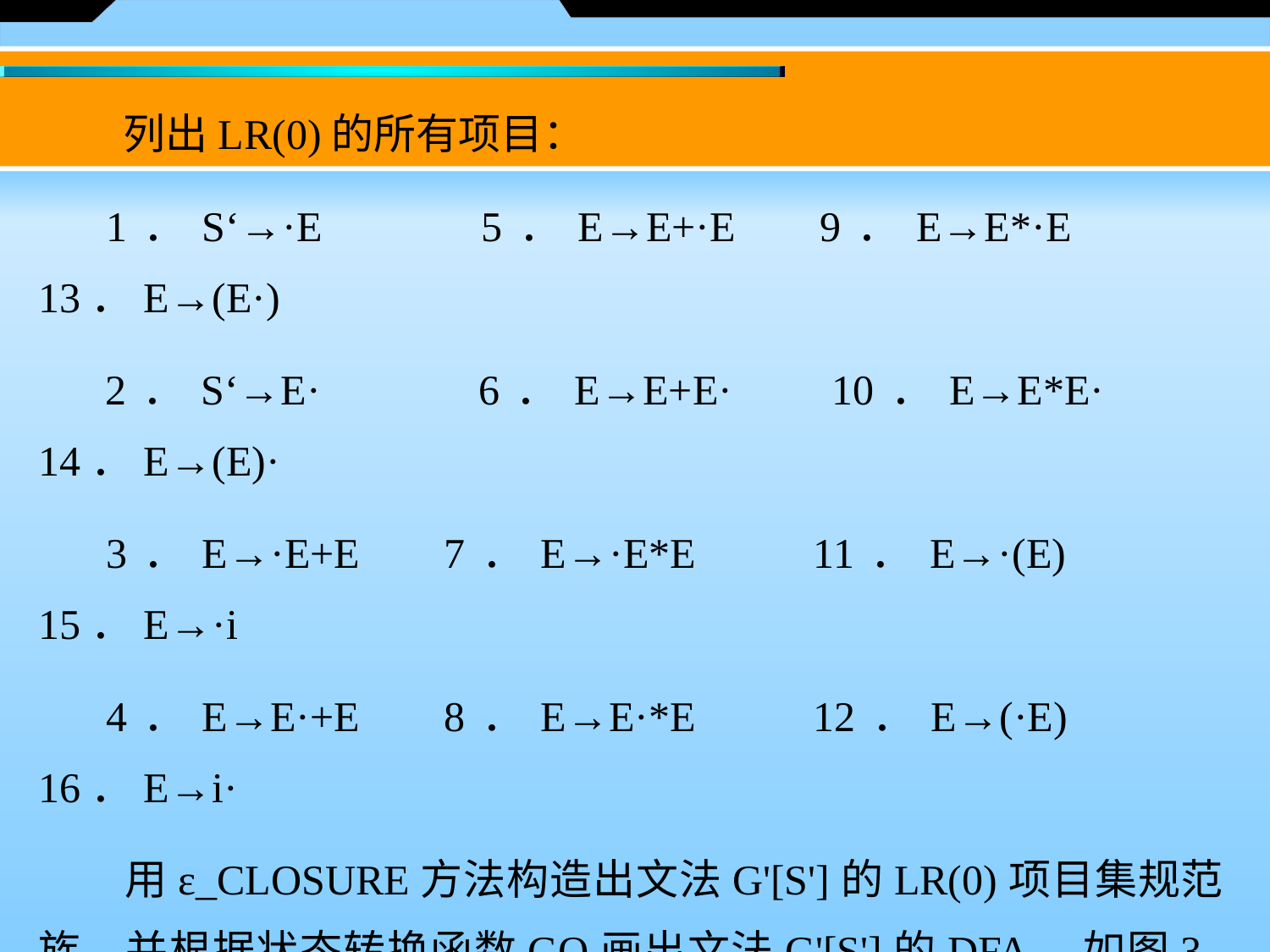

列出LR(0)的所有项目：
    1．S‘→·E     　5．E→E+·E     9．E→E*·E     	13．E→(E·)
    2．S‘→E·     　6．E→E+E·      10．E→E*E·     	14．E→(E)·
    3．E→·E+E     7．E→·E*E       11．E→·(E)     	15．E→·i
    4．E→E·+E     8．E→E·*E       12．E→(·E)     	16．E→i·
　　用ε_CLOSURE方法构造出文法G'[S']的LR(0)项目集规范族，并根据状态转换函数GO画出文法G'[S']的DFA，如图3–42所示。